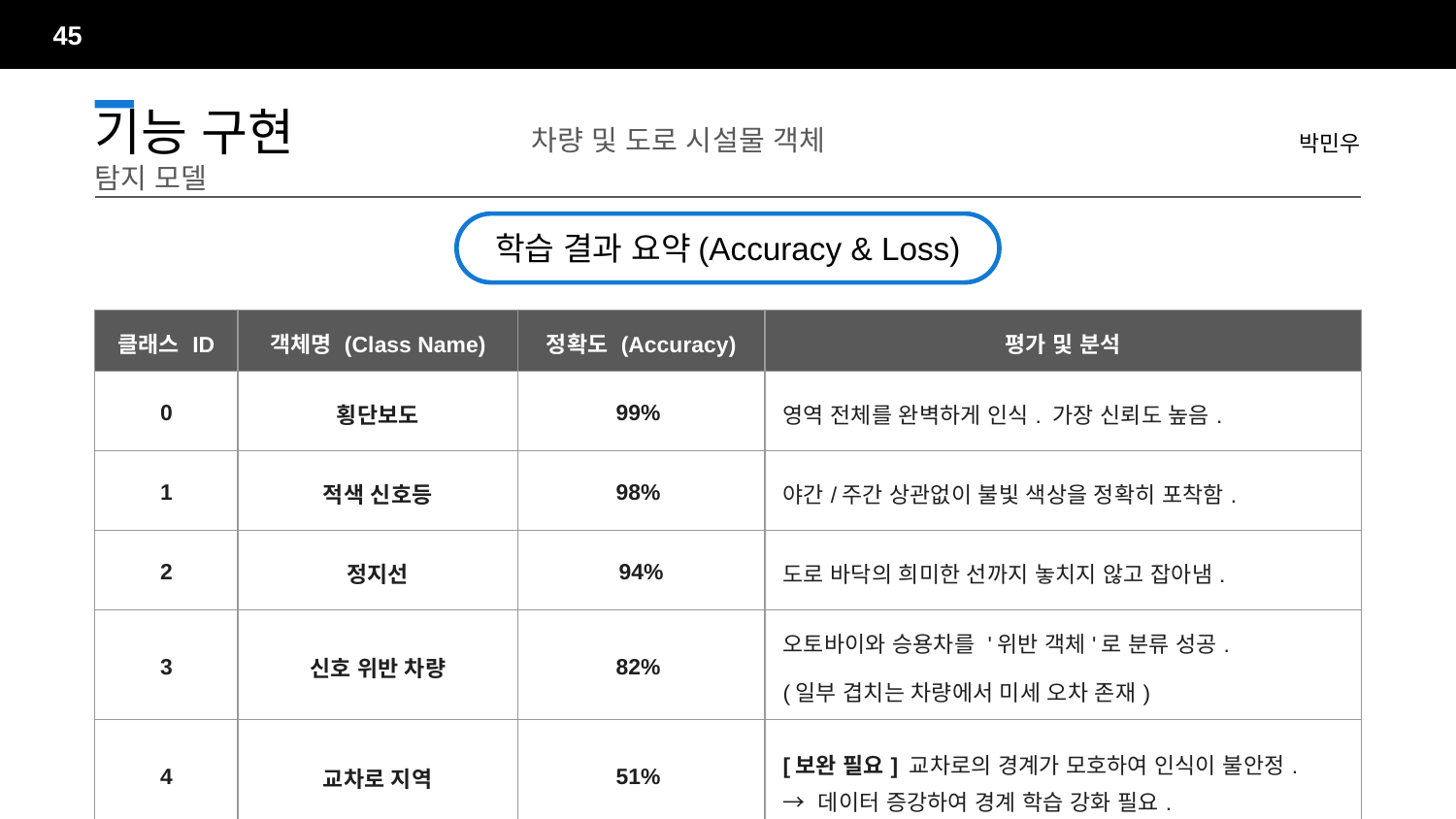

45

박민우
기능 구현		차량 및 도로 시설물 객체 탐지 모델
학습 결과 요약(Accuracy & Loss)
| 클래스 ID | 객체명 (Class Name) | 정확도 (Accuracy) | 평가 및 분석 |
| --- | --- | --- | --- |
| 0 | 횡단보도 | 99% | 영역 전체를 완벽하게 인식. 가장 신뢰도 높음. |
| 1 | 적색 신호등 | 98% | 야간/주간 상관없이 불빛 색상을 정확히 포착함. |
| 2 | 정지선 | 94% | 도로 바닥의 희미한 선까지 놓치지 않고 잡아냄. |
| 3 | 신호 위반 차량 | 82% | 오토바이와 승용차를 '위반 객체'로 분류 성공. (일부 겹치는 차량에서 미세 오차 존재) |
| 4 | 교차로 지역 | 51% | [보완 필요] 교차로의 경계가 모호하여 인식이 불안정. → 데이터 증강하여 경계 학습 강화 필요. |